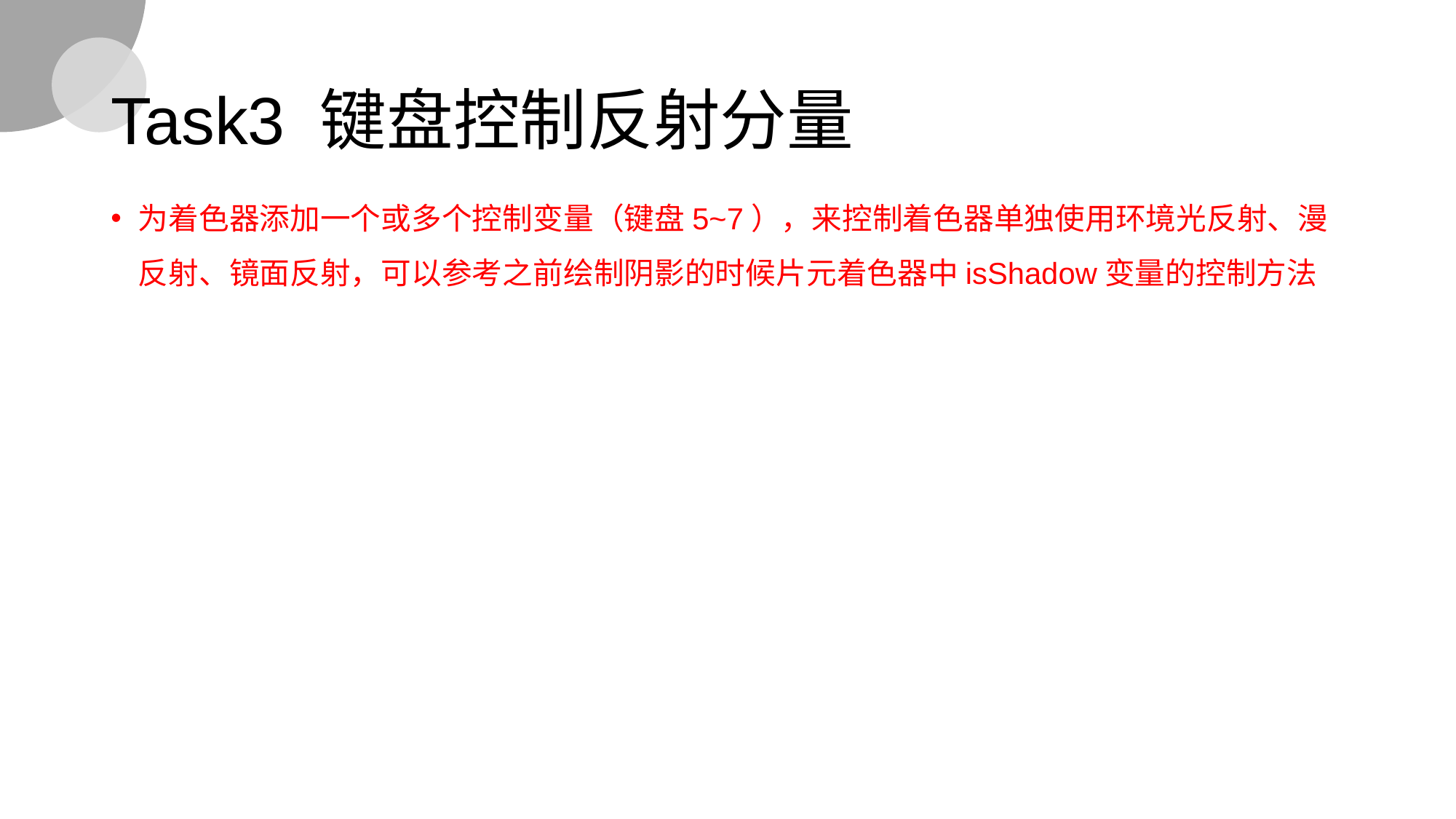

# Task3 键盘控制反射分量
为着色器添加一个或多个控制变量（键盘5~7），来控制着色器单独使用环境光反射、漫反射、镜面反射，可以参考之前绘制阴影的时候片元着色器中isShadow变量的控制方法